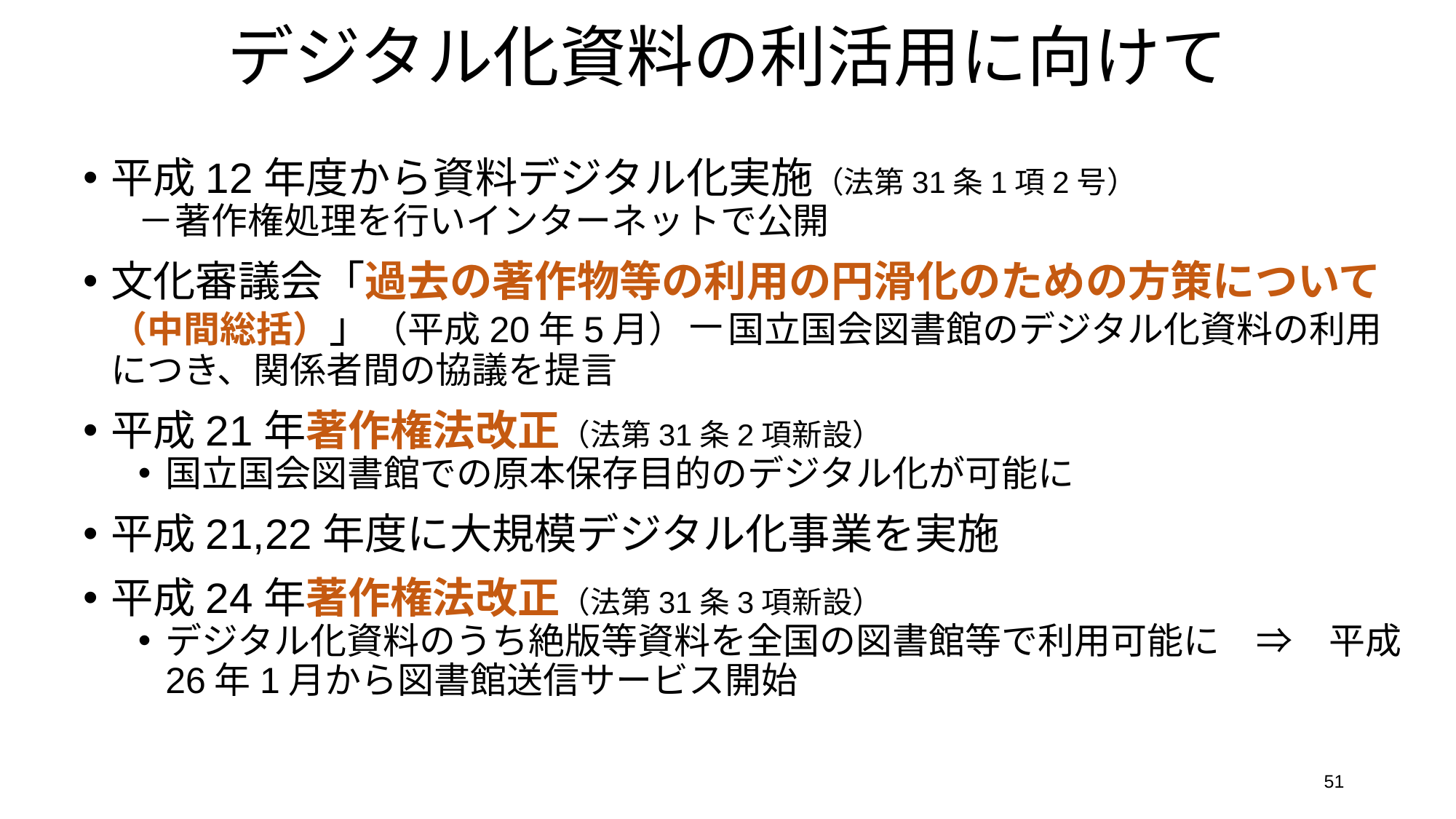

# デジタル化資料の利活用に向けて
平成12年度から資料デジタル化実施（法第31条1項2号）
－著作権処理を行いインターネットで公開
文化審議会「過去の著作物等の利用の円滑化のための方策について（中間総括）」（平成20年5月）－国立国会図書館のデジタル化資料の利用につき、関係者間の協議を提言
平成21年著作権法改正（法第31条2項新設）
国立国会図書館での原本保存目的のデジタル化が可能に
平成21,22年度に大規模デジタル化事業を実施
平成24年著作権法改正（法第31条3項新設）
デジタル化資料のうち絶版等資料を全国の図書館等で利用可能に　⇒　平成26年1月から図書館送信サービス開始
51
51